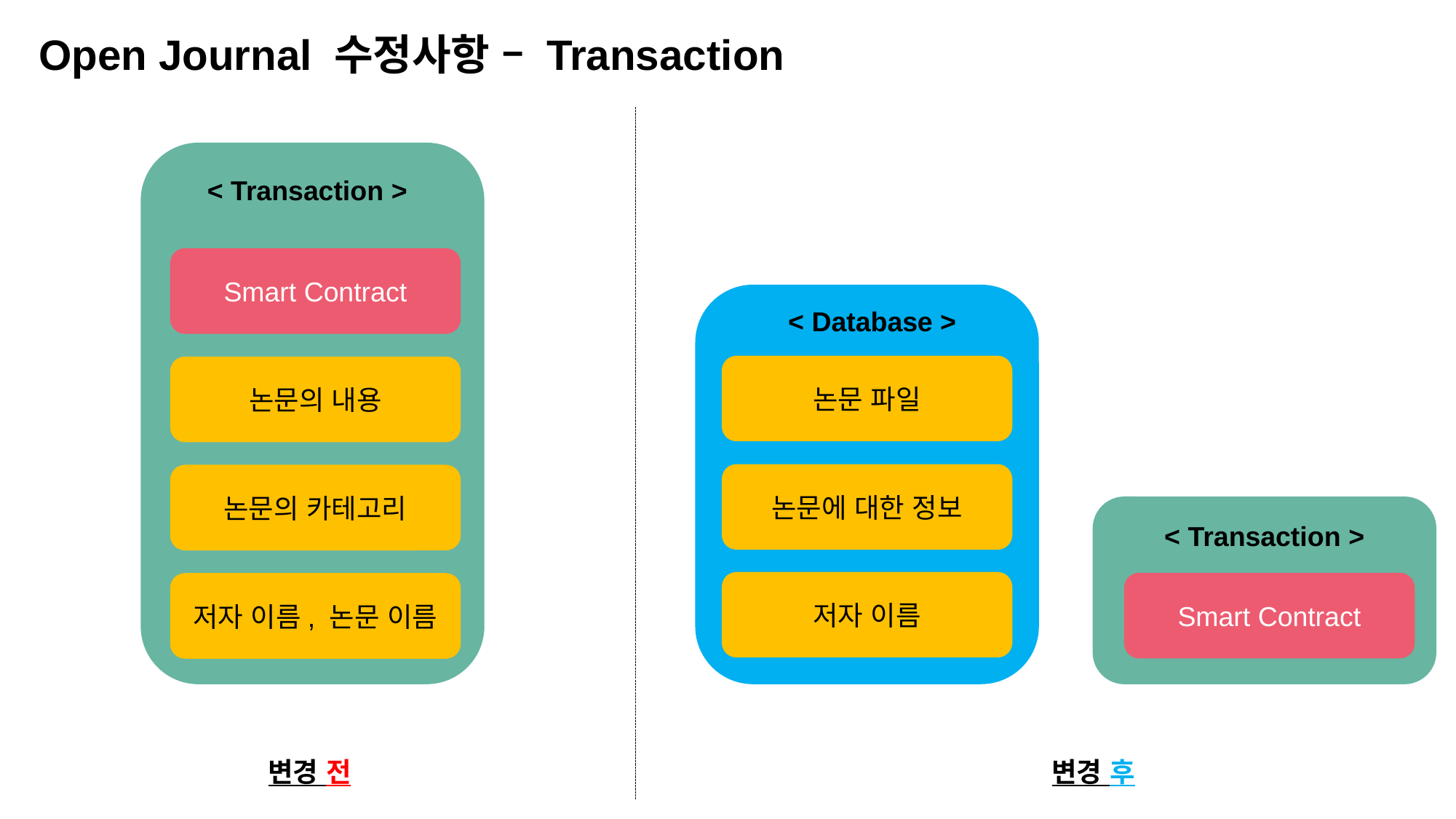

Open Journal 수정사항 – Transaction

Smart Contract
논문의 내용
논문의 카테고리
저자 이름, 논문 이름
< Transaction >

논문 파일
논문에 대한 정보
저자 이름
< Database >

< Transaction >
Smart Contract
변경 전
변경 후